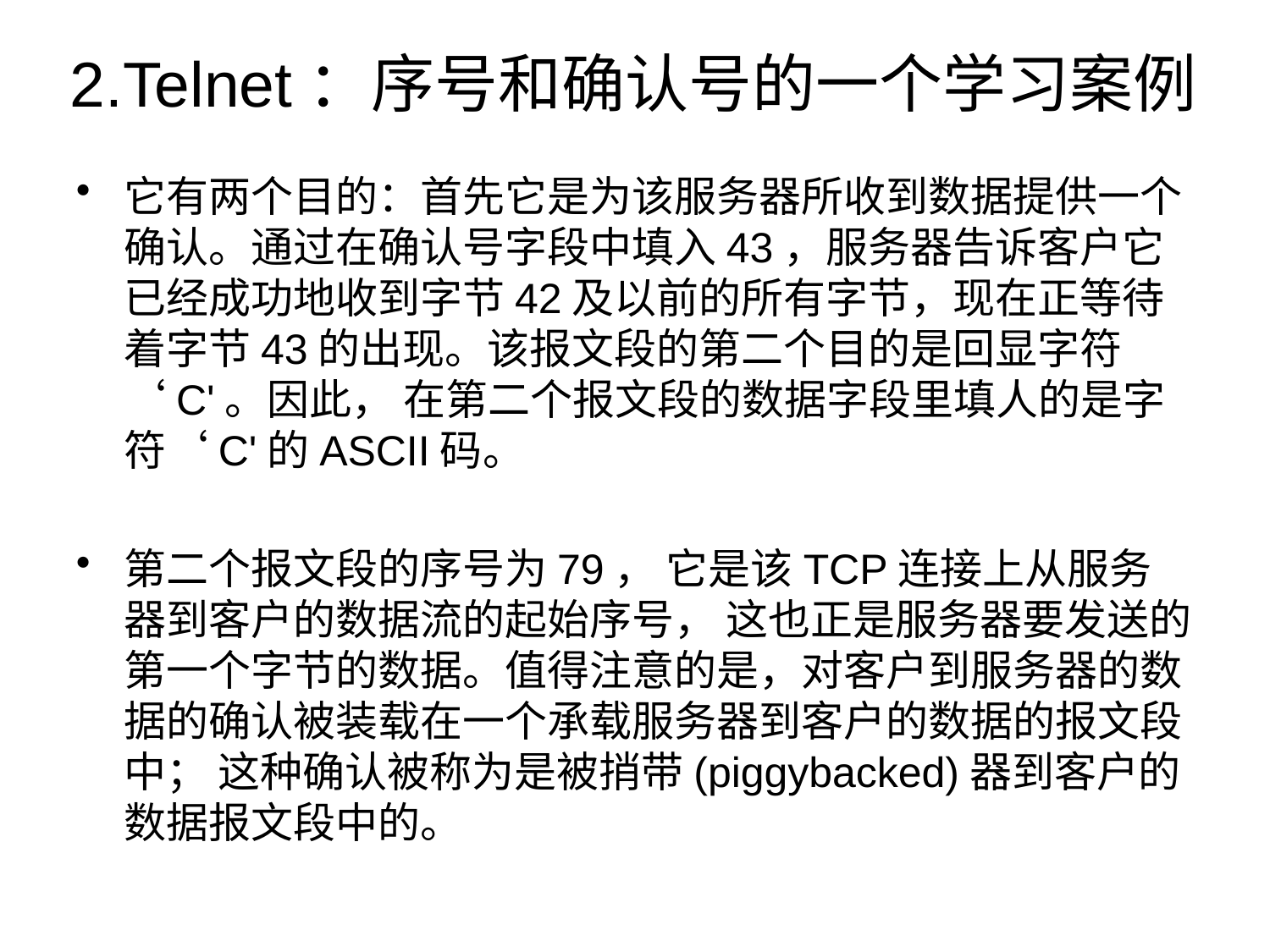

# 2.Telnet：序号和确认号的一个学习案例
它有两个目的：首先它是为该服务器所收到数据提供一个确认。通过在确认号字段中填入43，服务器告诉客户它已经成功地收到字节42及以前的所有字节，现在正等待着字节43的出现。该报文段的第二个目的是回显字符‘C'。因此， 在第二个报文段的数据字段里填人的是字符‘C'的ASCII码。

第二个报文段的序号为79， 它是该TCP连接上从服务器到客户的数据流的起始序号， 这也正是服务器要发送的第一个字节的数据。值得注意的是，对客户到服务器的数据的确认被装载在一个承载服务器到客户的数据的报文段中； 这种确认被称为是被捎带(piggybacked)器到客户的数据报文段中的。